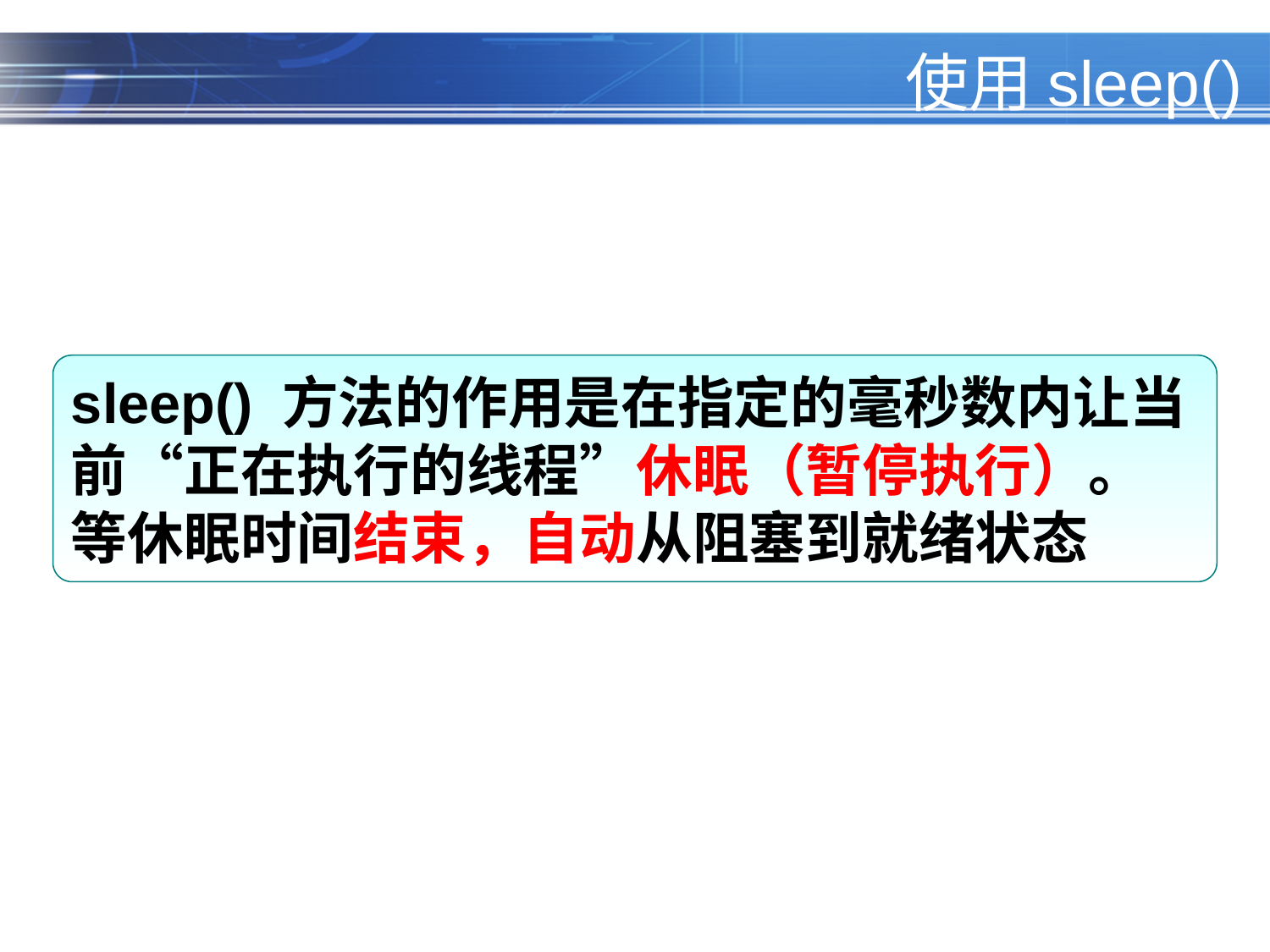

# 使用sleep()
sleep() 方法的作用是在指定的毫秒数内让当前“正在执行的线程”休眠（暂停执行）。等休眠时间结束，自动从阻塞到就绪状态